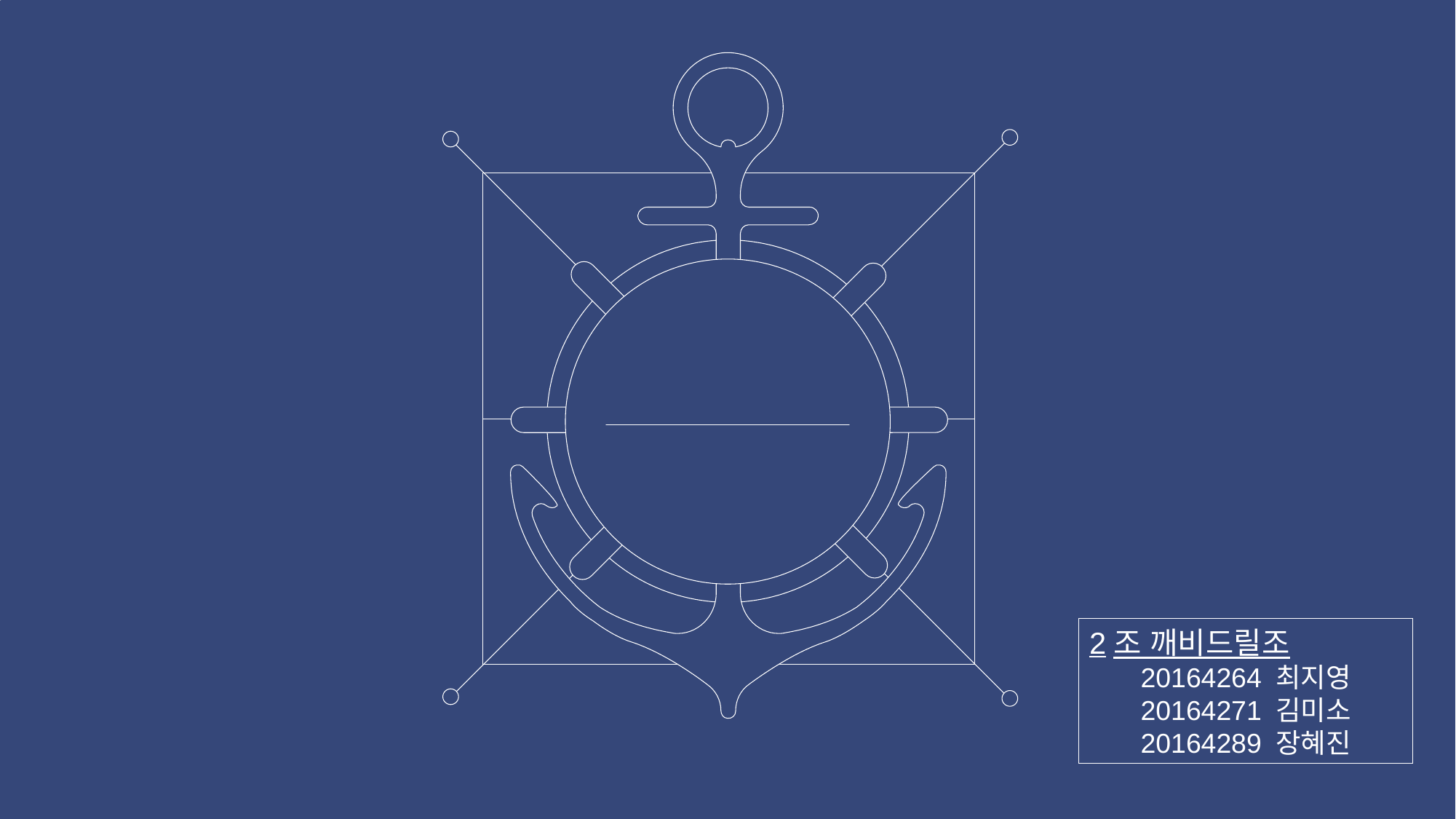

# Scuba diving experience VR
2조 깨비드릴조
20164264 최지영
20164271 김미소
20164289 장혜진